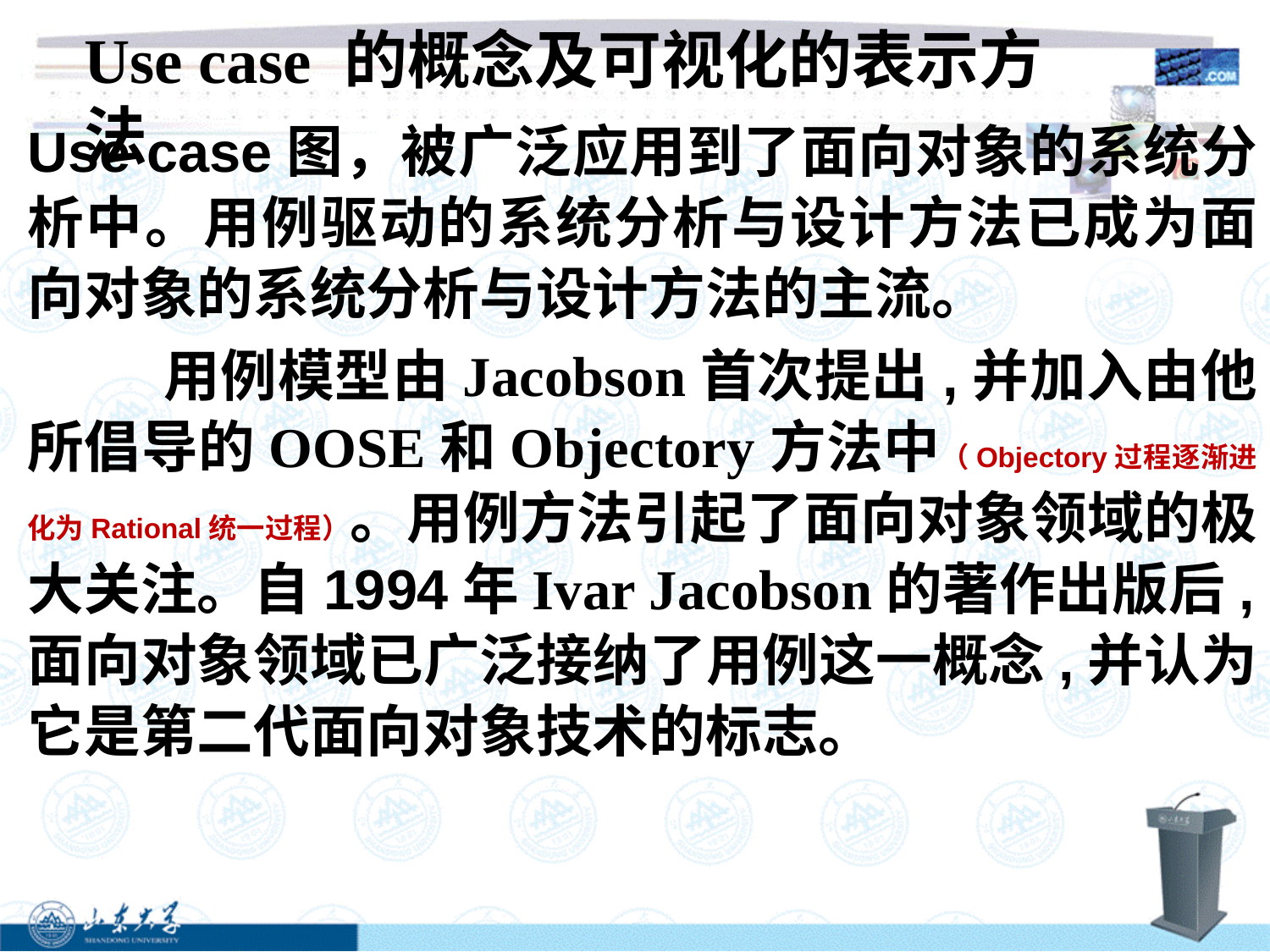

Use case 的概念及可视化的表示方法
Use case图，被广泛应用到了面向对象的系统分析中。用例驱动的系统分析与设计方法已成为面向对象的系统分析与设计方法的主流。
         用例模型由Jacobson首次提出,并加入由他所倡导的OOSE和Objectory方法中（Objectory过程逐渐进化为Rational统一过程）。用例方法引起了面向对象领域的极大关注。自1994年Ivar Jacobson的著作出版后,面向对象领域已广泛接纳了用例这一概念,并认为它是第二代面向对象技术的标志。